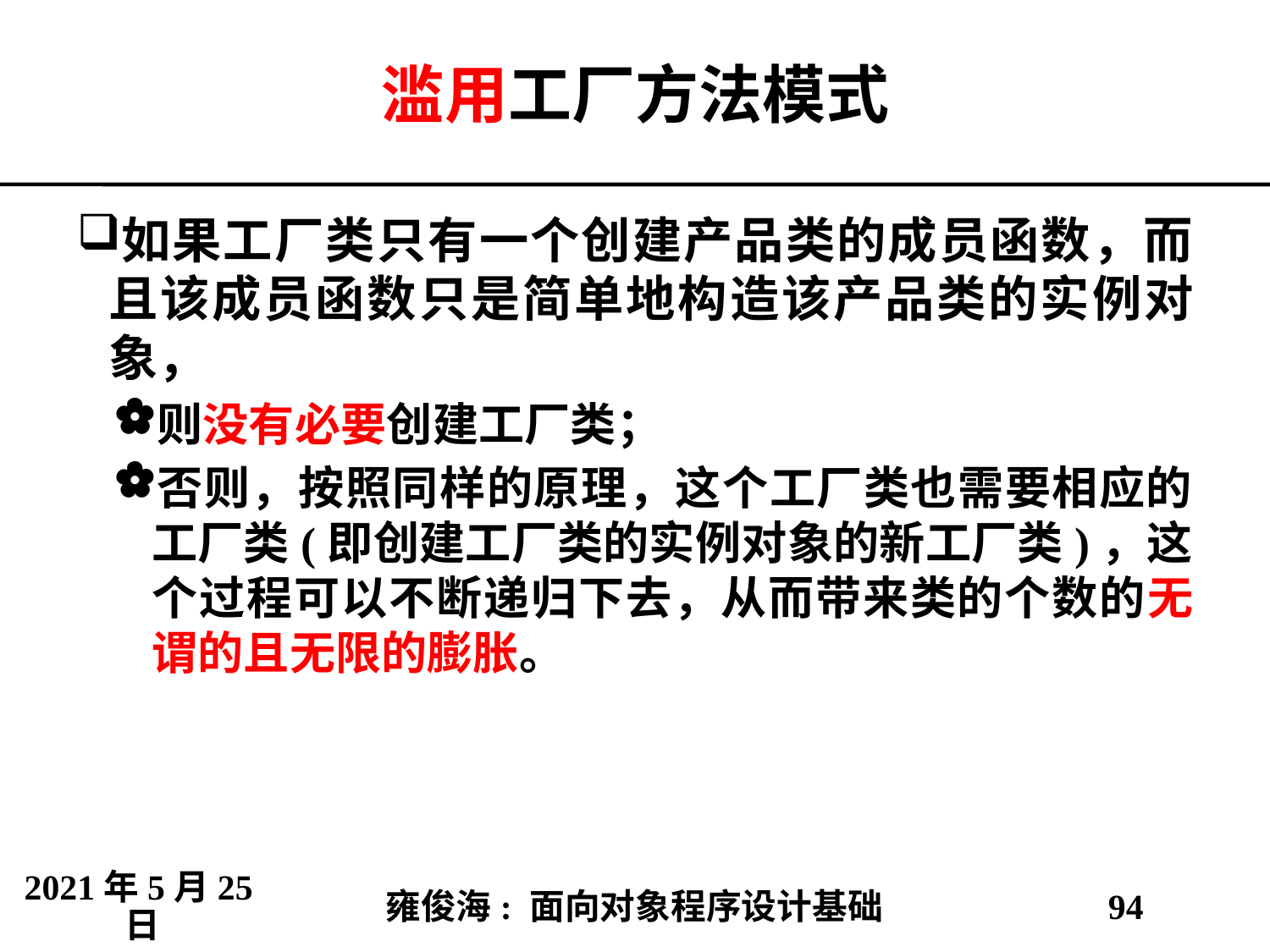

# 滥用工厂方法模式

如果工厂类只有一个创建产品类的成员函数，而且该成员函数只是简单地构造该产品类的实例对象，
则没有必要创建工厂类；
否则，按照同样的原理，这个工厂类也需要相应的工厂类(即创建工厂类的实例对象的新工厂类)，这个过程可以不断递归下去，从而带来类的个数的无谓的且无限的膨胀。
2021年5月25日
雍俊海: 面向对象程序设计基础
94